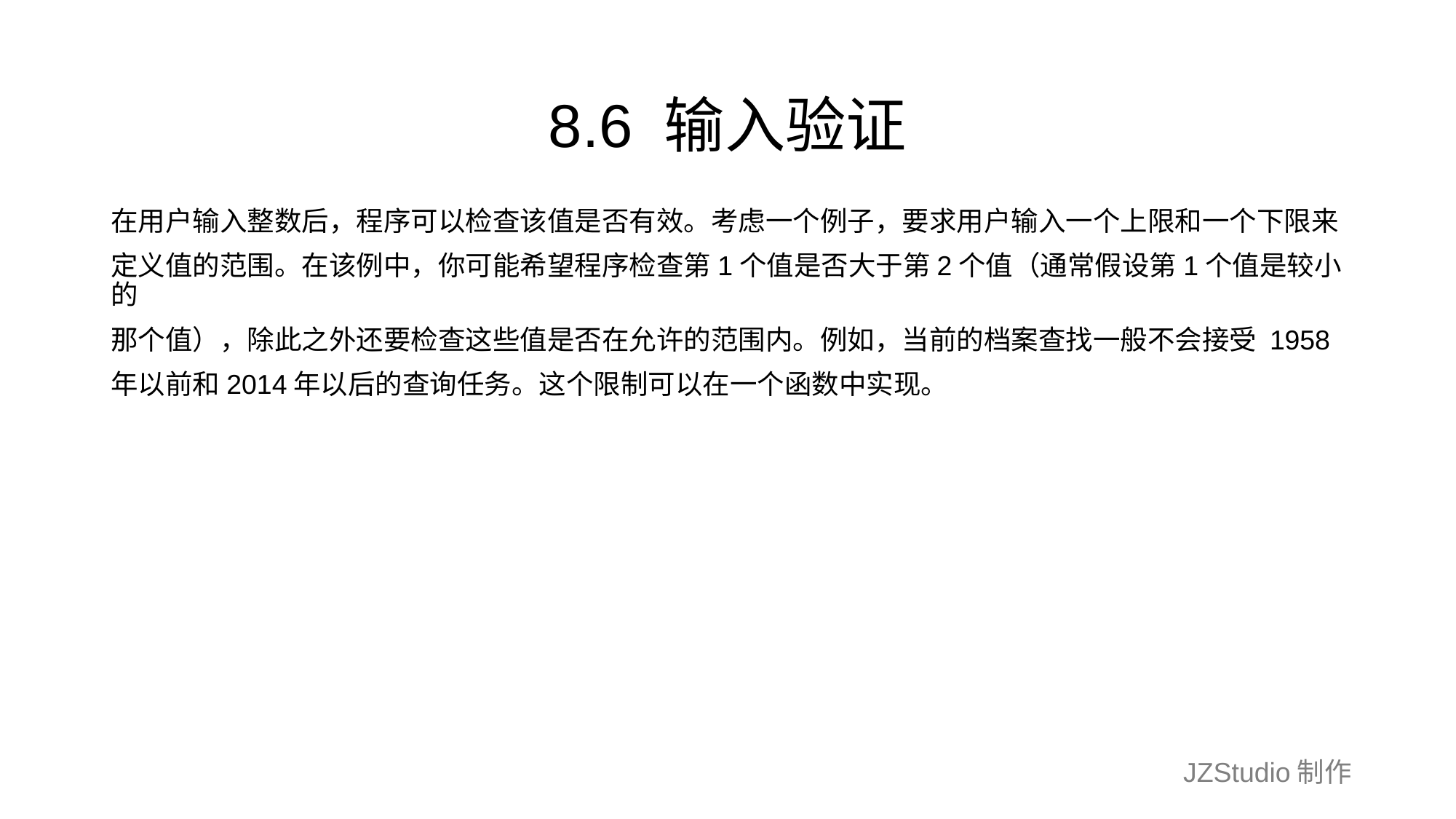

# 8.6 输入验证
在用户输入整数后，程序可以检查该值是否有效。考虑一个例子，要求用户输入一个上限和一个下限来
定义值的范围。在该例中，你可能希望程序检查第1个值是否大于第2个值（通常假设第1个值是较小的
那个值），除此之外还要检查这些值是否在允许的范围内。例如，当前的档案查找一般不会接受 1958
年以前和2014年以后的查询任务。这个限制可以在一个函数中实现。